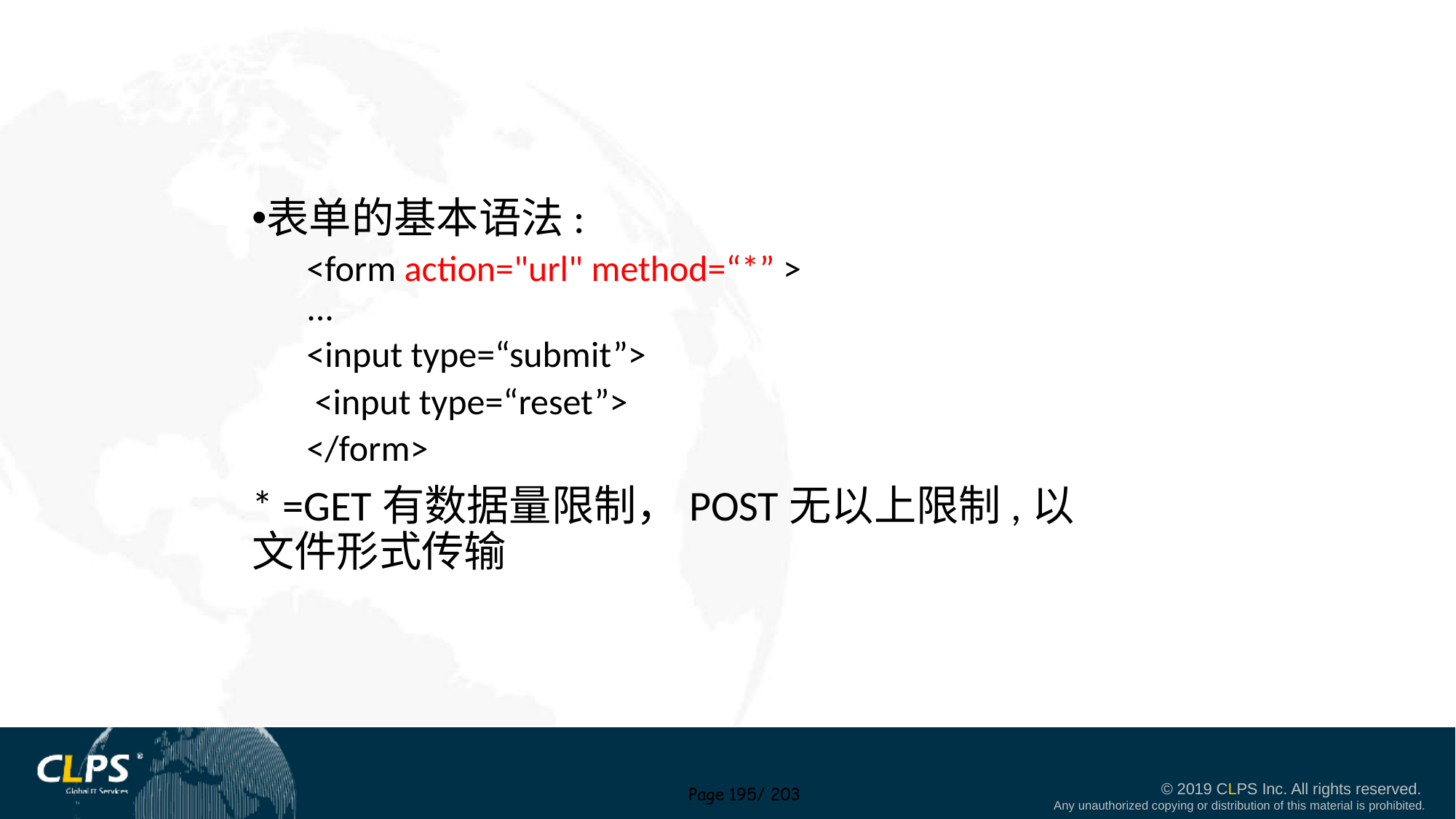

表单的基本语法:
<form action="url" method=“*” >
...
<input type=“submit”>
 <input type=“reset”>
</form>
* =GET有数据量限制，POST无以上限制,以文件形式传输
Page 195/ 203